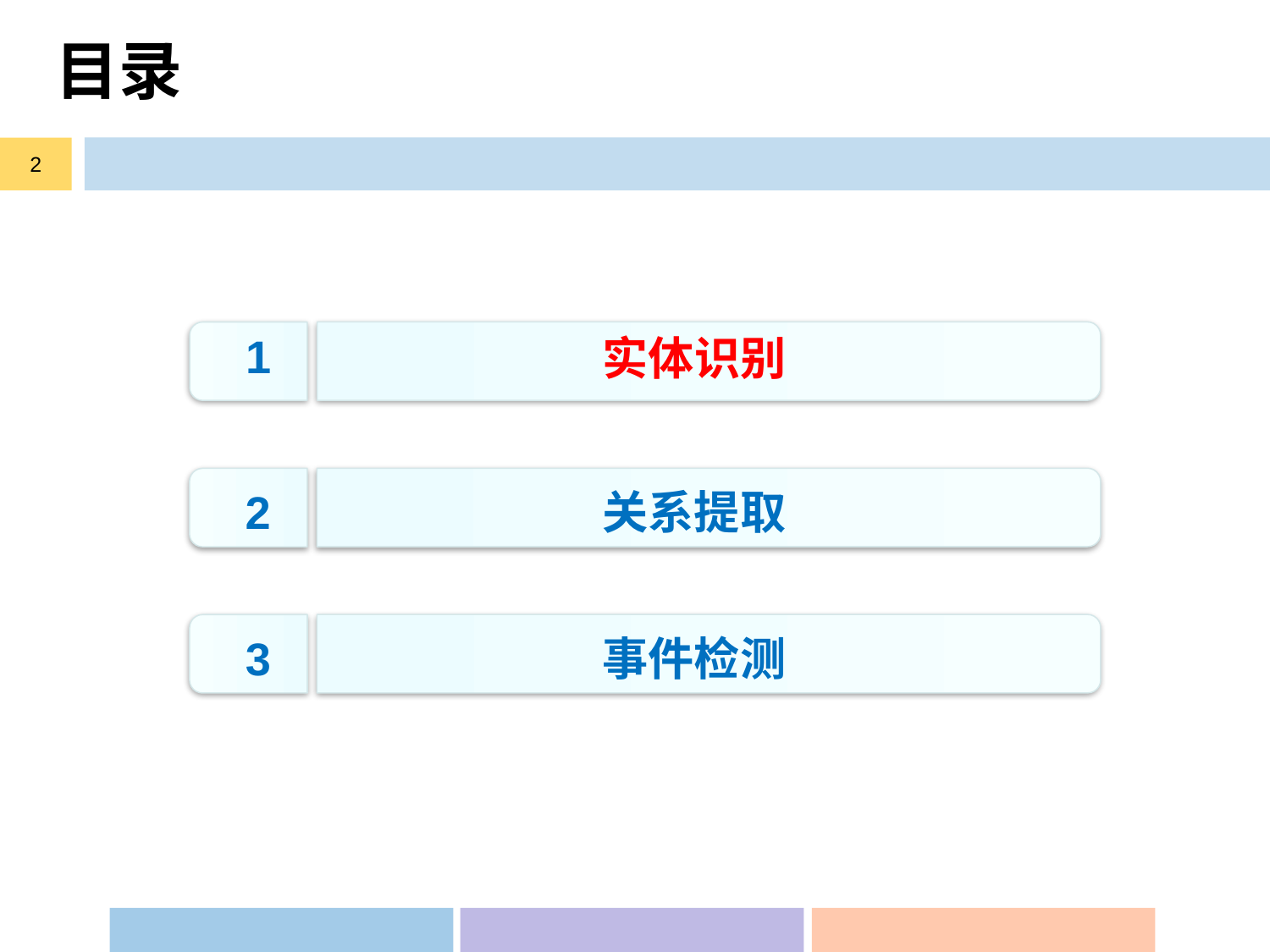

# 目录

2

1
实体识别

2
关系提取

3
事件检测